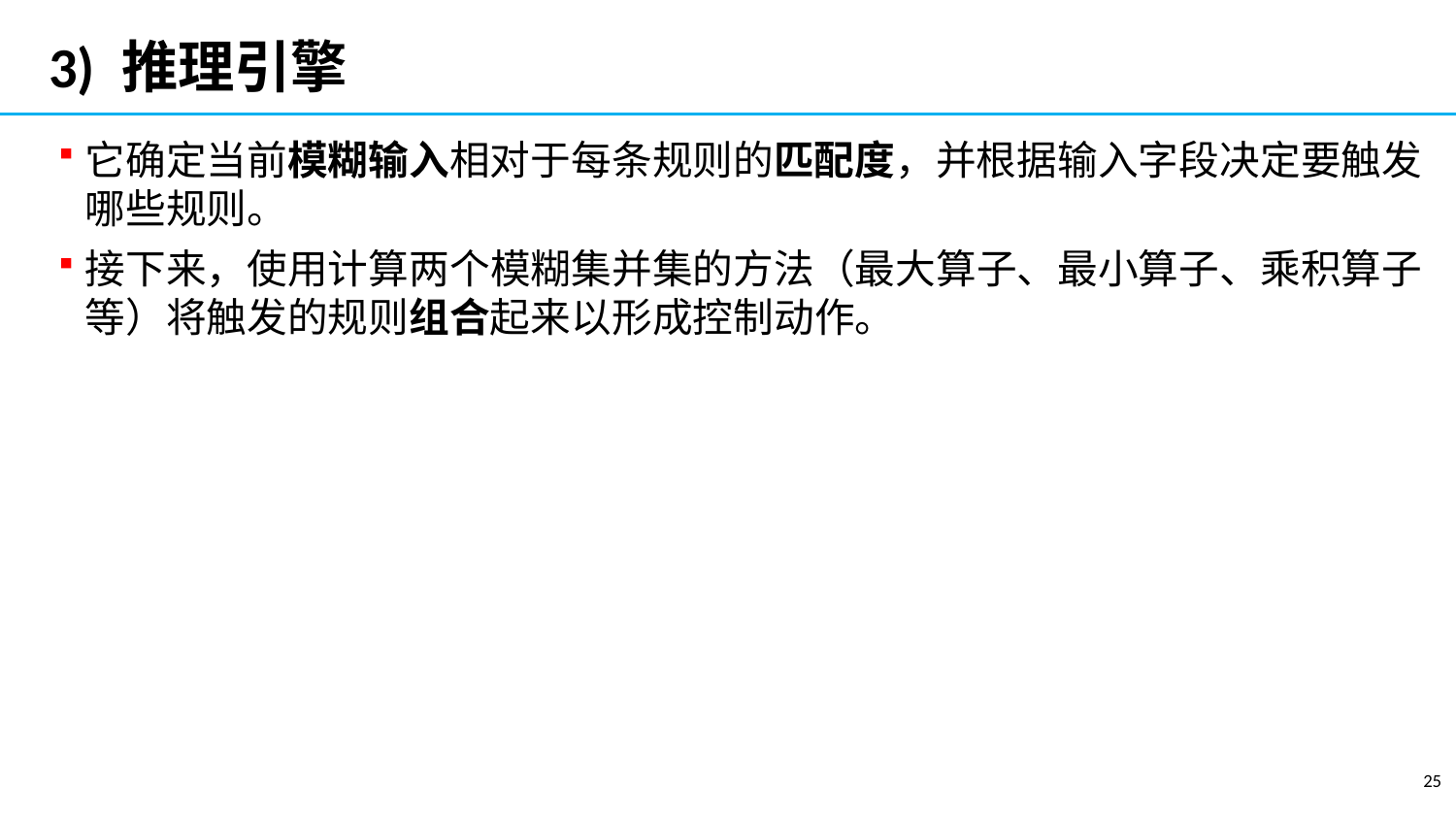

# 3) 推理引擎

它确定当前模糊输入相对于每条规则的匹配度，并根据输入字段决定要触发哪些规则。
接下来，使用计算两个模糊集并集的方法（最大算子、最小算子、乘积算子等）将触发的规则组合起来以形成控制动作。
25